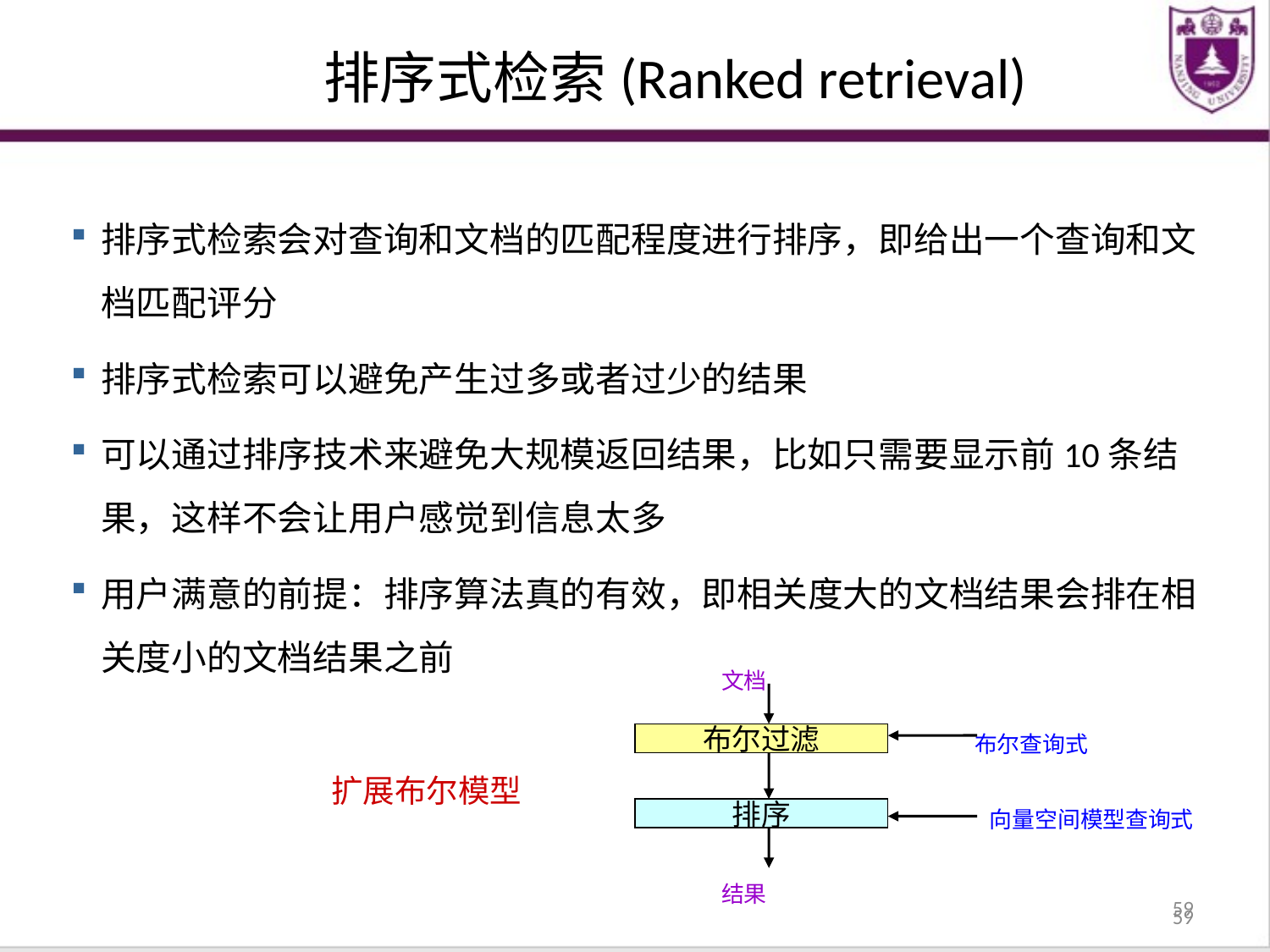

排序式检索(Ranked retrieval)

排序式检索会对查询和文档的匹配程度进行排序，即给出一个查询和文档匹配评分
排序式检索可以避免产生过多或者过少的结果
可以通过排序技术来避免大规模返回结果，比如只需要显示前10条结果，这样不会让用户感觉到信息太多
用户满意的前提：排序算法真的有效，即相关度大的文档结果会排在相关度小的文档结果之前
文档

布尔过滤
布尔查询式

排序
向量空间模型查询式

结果
扩展布尔模型
59
59